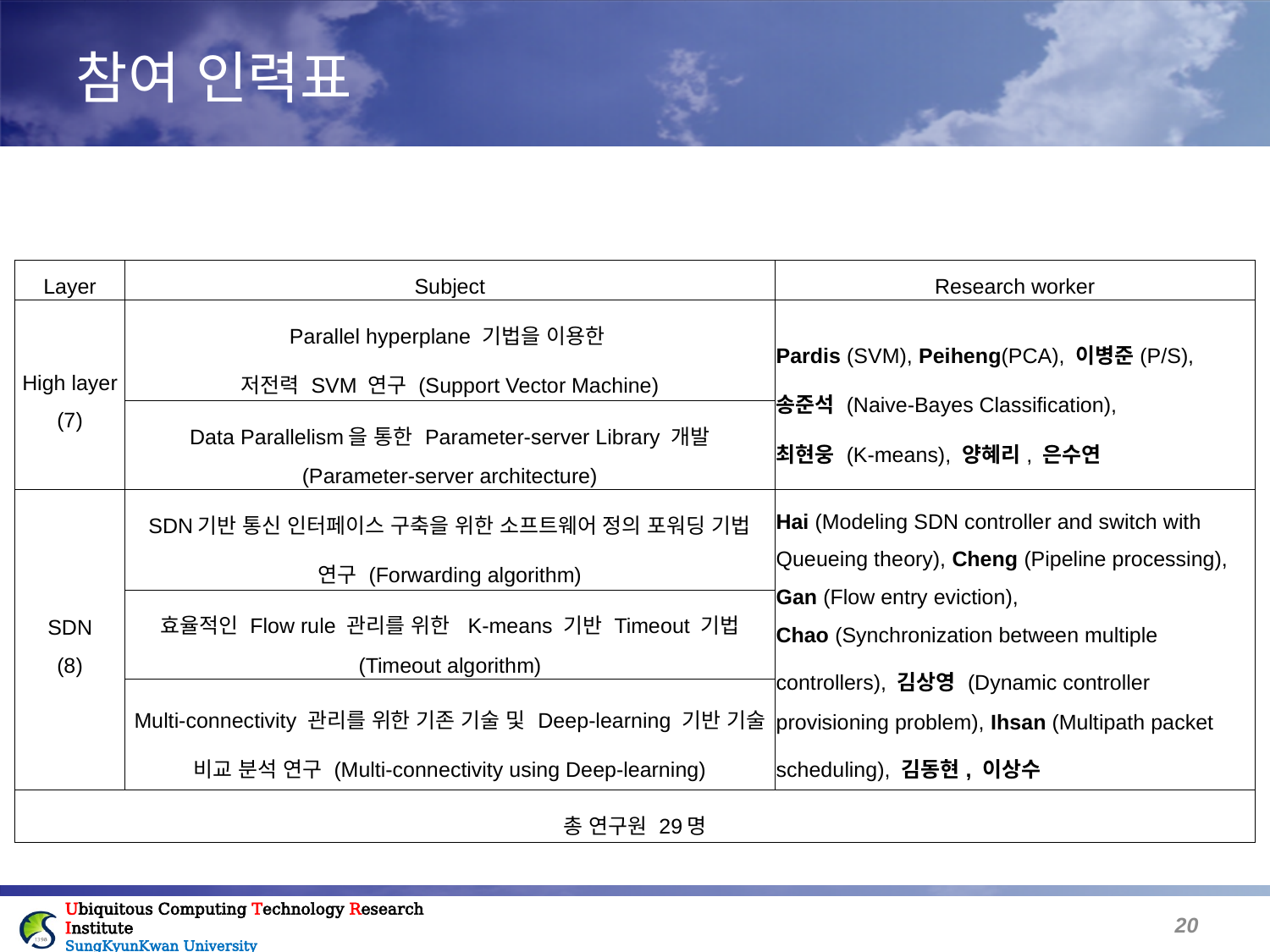

참여 인력표
| Layer | Subject | Research worker |
| --- | --- | --- |
| High layer (7) | Parallel hyperplane 기법을 이용한 저전력 SVM 연구 (Support Vector Machine) | Pardis (SVM), Peiheng(PCA), 이병준(P/S), 송준석 (Naive-Bayes Classification), 최현웅 (K-means), 양혜리, 은수연 |
|  | Data Parallelism을 통한 Parameter-server Library 개발 (Parameter-server architecture) |  |
| SDN (8) | SDN기반 통신 인터페이스 구축을 위한 소프트웨어 정의 포워딩 기법 연구 (Forwarding algorithm) | Hai (Modeling SDN controller and switch with Queueing theory), Cheng (Pipeline processing), Gan (Flow entry eviction), Chao (Synchronization between multiple controllers), 김상영 (Dynamic controller provisioning problem), Ihsan (Multipath packet scheduling), 김동현, 이상수 |
|  | 효율적인 Flow rule 관리를 위한 K-means 기반 Timeout 기법 (Timeout algorithm) |  |
|  | Multi-connectivity 관리를 위한 기존 기술 및 Deep-learning 기반 기술 비교 분석 연구 (Multi-connectivity using Deep-learning) |  |
| 총 연구원 29명 |  |  |
20